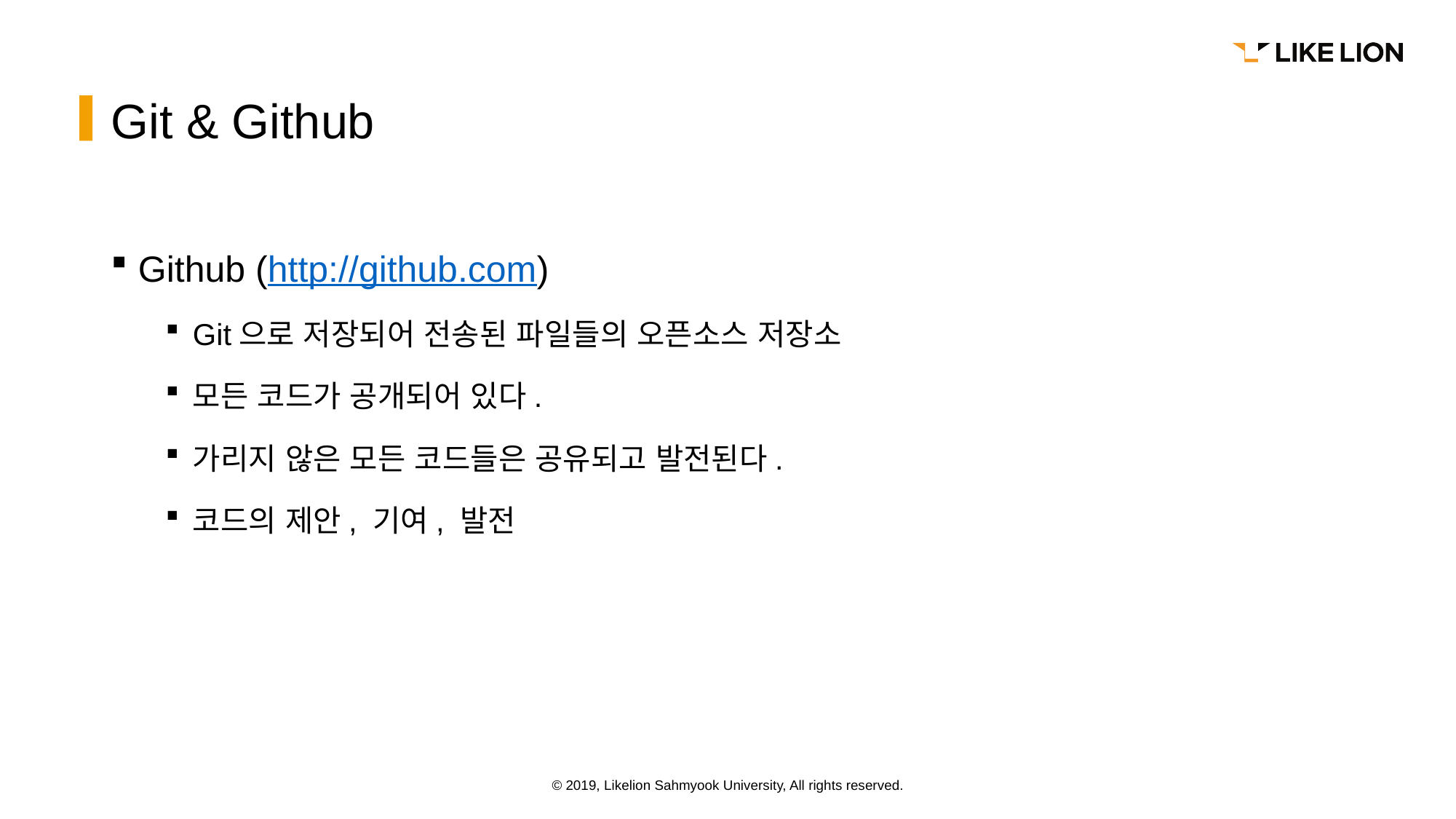

# Git & Github
Github (http://github.com)
Git으로 저장되어 전송된 파일들의 오픈소스 저장소
모든 코드가 공개되어 있다.
가리지 않은 모든 코드들은 공유되고 발전된다.
코드의 제안, 기여, 발전